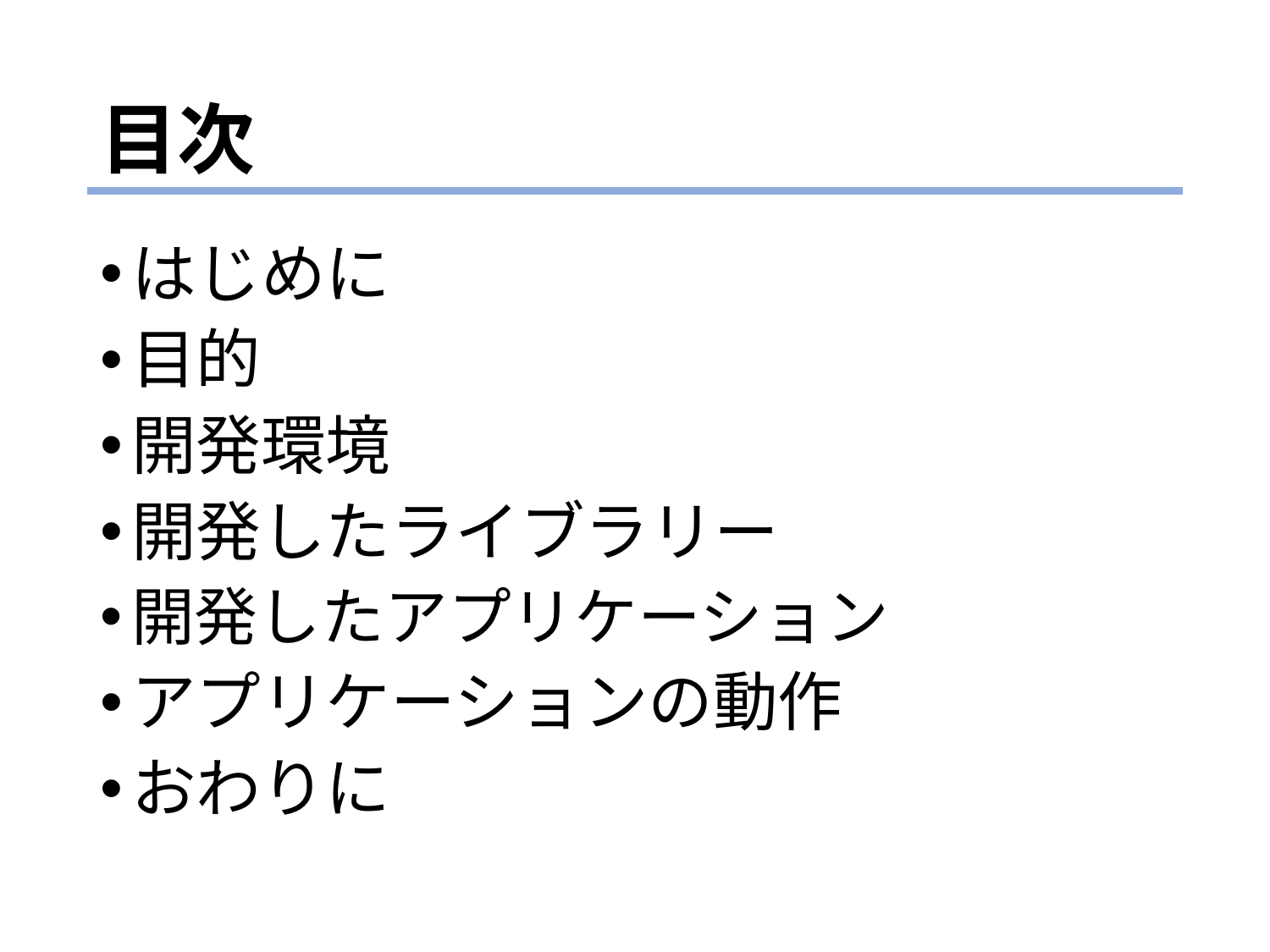

# 目次
はじめに
目的
開発環境
開発したライブラリー
開発したアプリケーション
アプリケーションの動作
おわりに